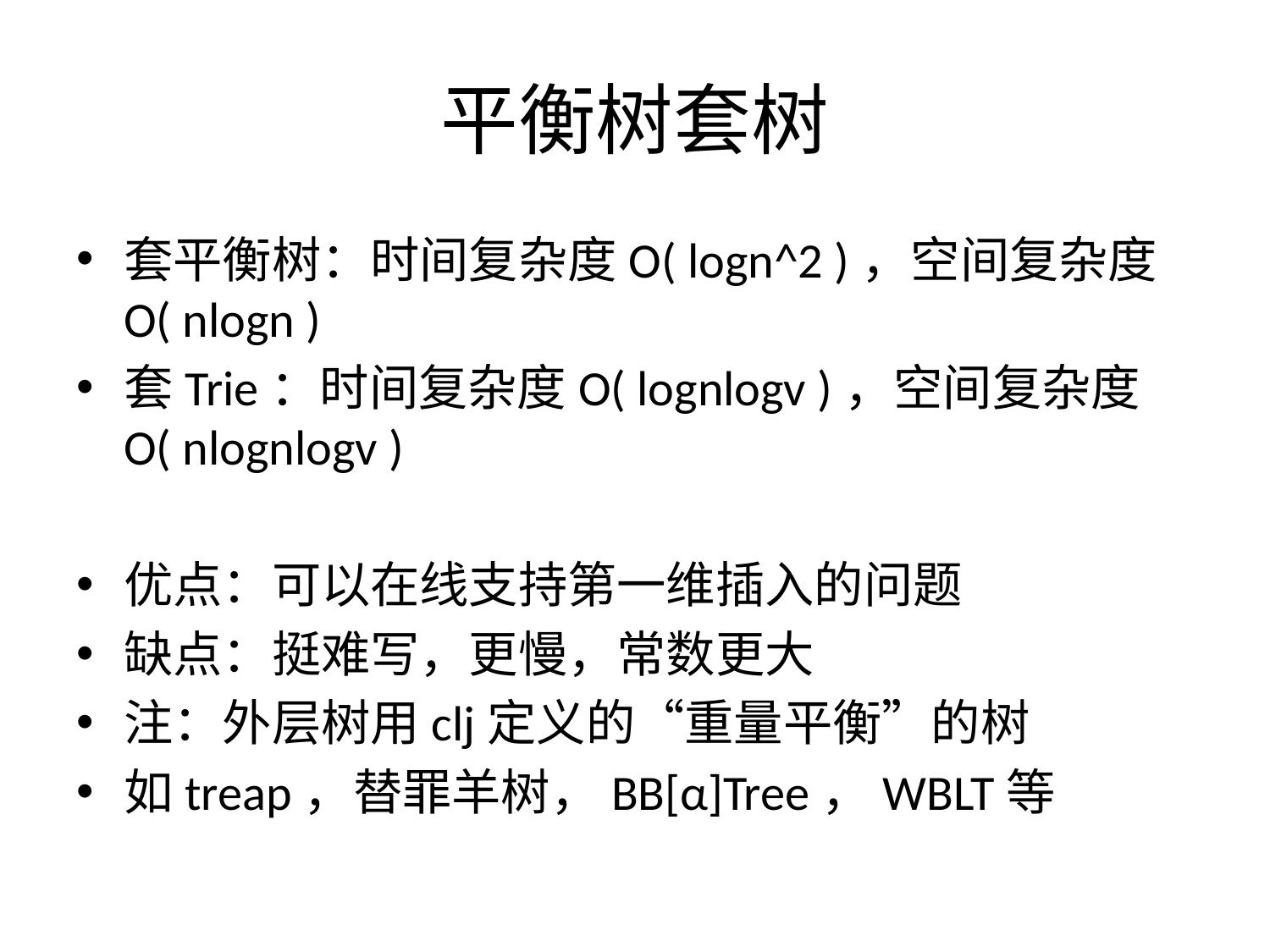

# 平衡树套树
套平衡树：时间复杂度O( logn^2 )，空间复杂度O( nlogn )
套Trie：时间复杂度O( lognlogv )，空间复杂度O( nlognlogv )

优点：可以在线支持第一维插入的问题
缺点：挺难写，更慢，常数更大
注：外层树用clj定义的“重量平衡”的树
如treap，替罪羊树，BB[α]Tree，WBLT等